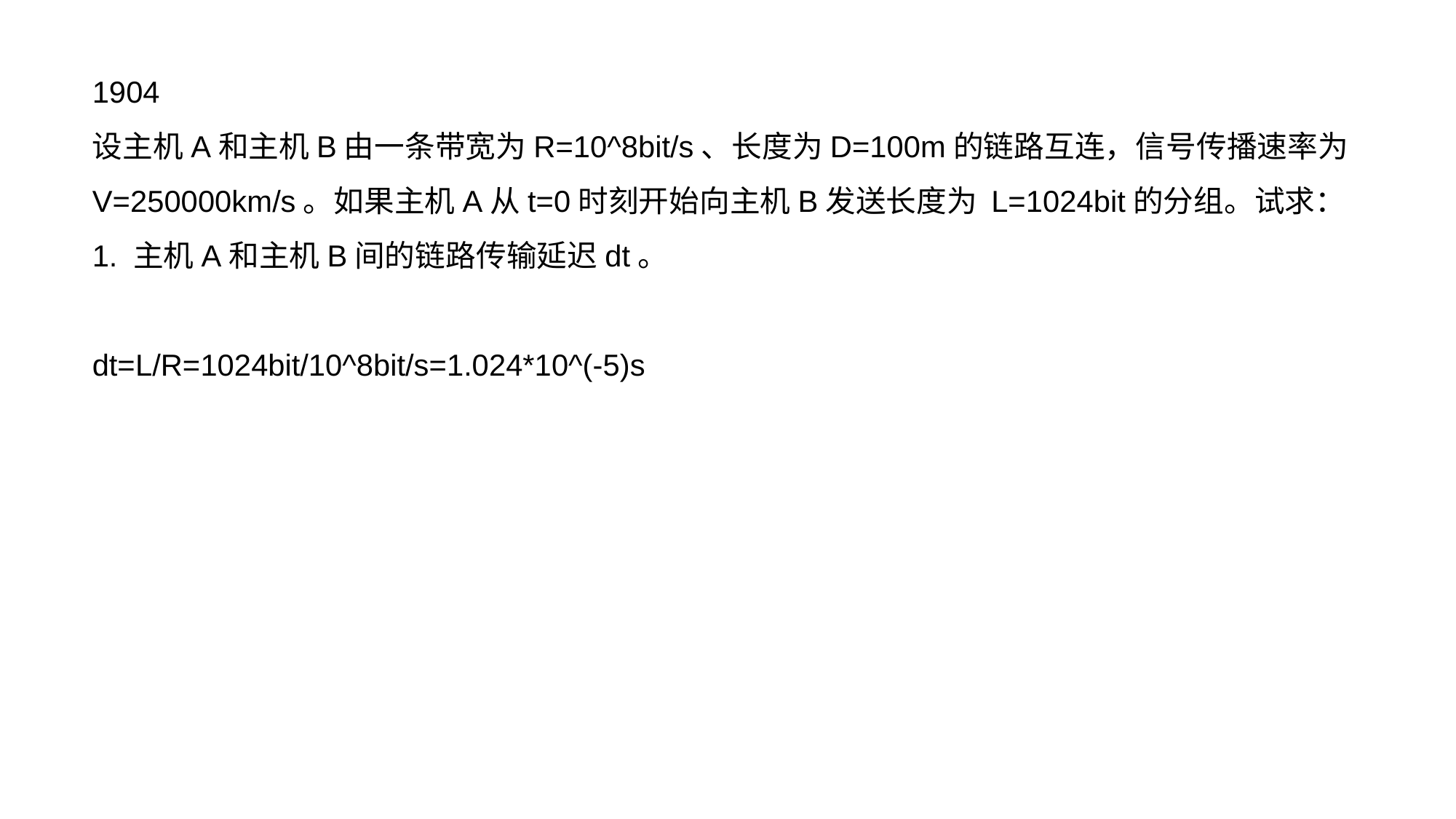

1904
设主机A和主机B由一条带宽为R=10^8bit/s、长度为D=100m的链路互连，信号传播速率为V=250000km/s。如果主机A从t=0时刻开始向主机B发送长度为 L=1024bit的分组。试求：
1. 主机A和主机B间的链路传输延迟dt。

dt=L/R=1024bit/10^8bit/s=1.024*10^(-5)s